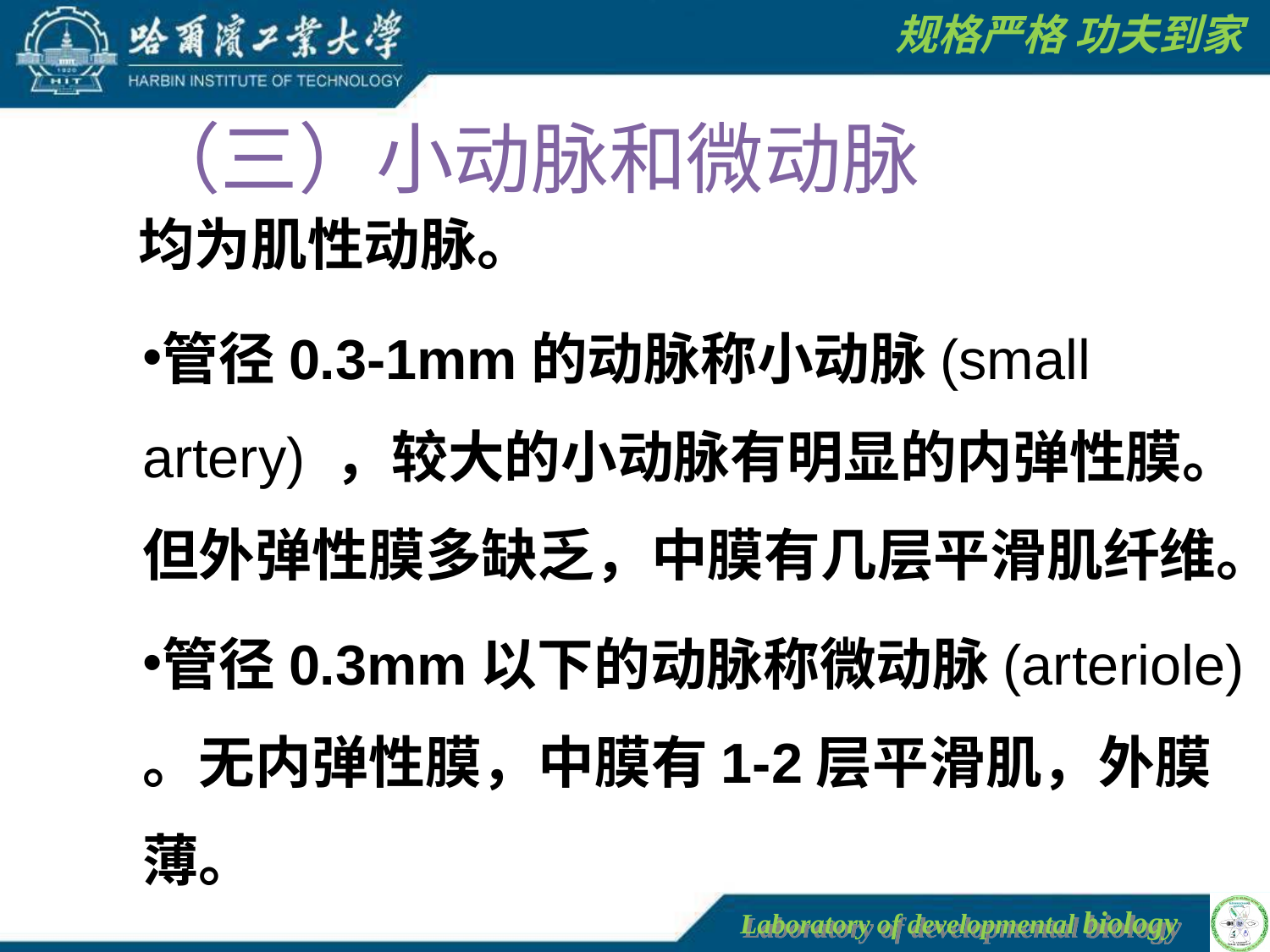

（三）小动脉和微动脉
均为肌性动脉。
管径0.3-1mm的动脉称小动脉(small  artery) ，较大的小动脉有明显的内弹性膜。但外弹性膜多缺乏，中膜有几层平滑肌纤维。
管径0.3mm以下的动脉称微动脉(arteriole) 。无内弹性膜，中膜有1-2层平滑肌，外膜薄。